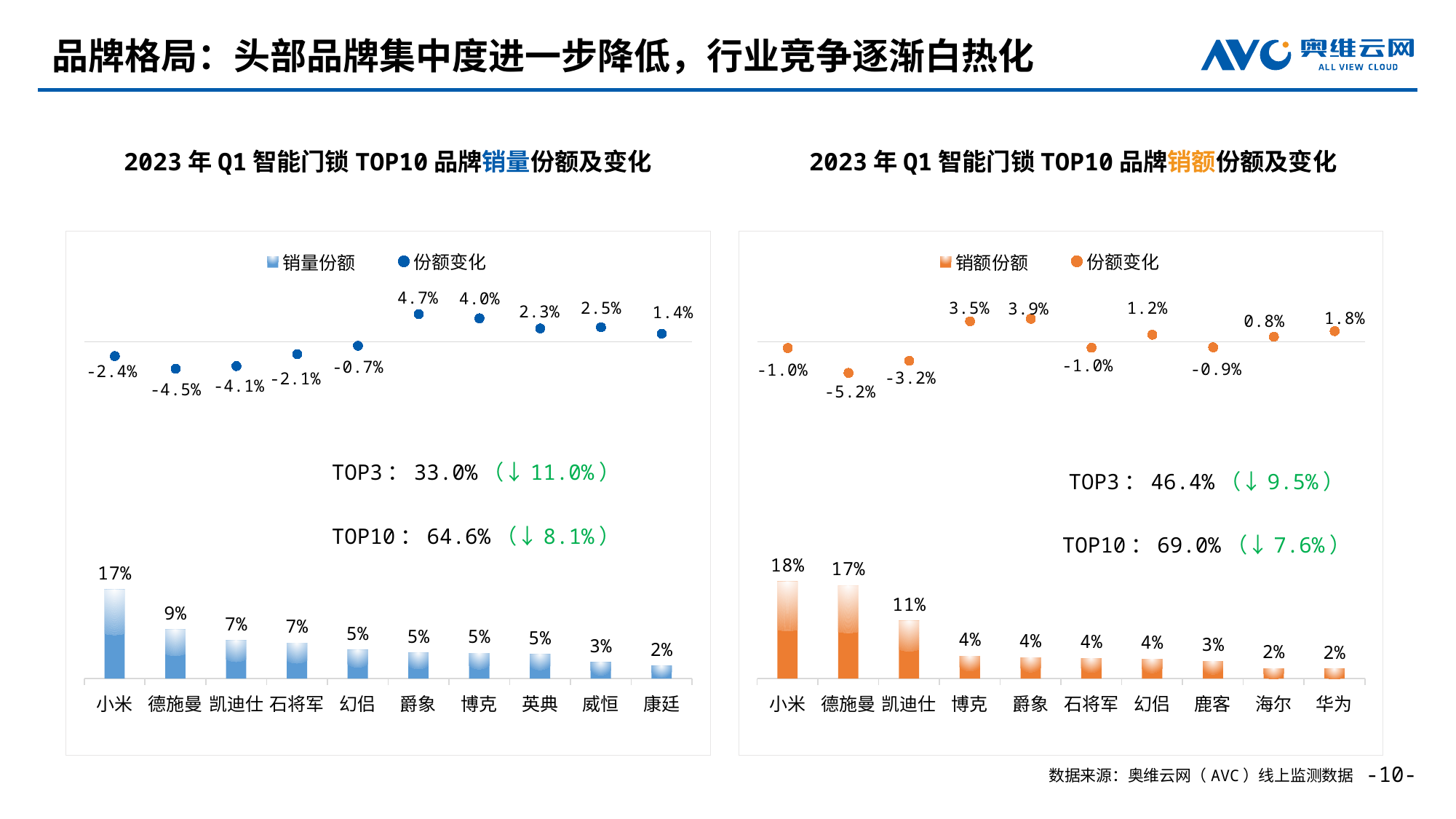

# 品牌格局：头部品牌集中度进一步降低，行业竞争逐渐白热化
2023年Q1智能门锁TOP10品牌销量份额及变化
2023年Q1智能门锁TOP10品牌销额份额及变化

### Chart

| Category | 销量份额 |
|---|---|
| 小米 | 0.166678584197354 |
| 德施曼 | 0.0919336651907263 |
| 凯迪仕 | 0.0715093094249333 |
| 石将军 | 0.0667817166744589 |
| 幻侣 | 0.0533566183548307 |
| 爵象 | 0.0482976265779269 |
| 博克 | 0.0478108412859932 |
| 英典 | 0.0455171749951871 |
| 威恒 | 0.0302219410907291 |
| 康廷 | 0.0235293308764885 |

### Chart

| Category | 份额变化 |
|---|---|
| 小米 | -0.0241342197388817 |
| 德施曼 | -0.0454466157128562 |
| 凯迪仕 | -0.0409064995947258 |
| 石将军 | -0.0209312132083975 |
| 幻侣 | -0.00664511579933558 |
| 爵象 | 0.04666634596386 |
| 博克 | 0.039544216552546 |
| 英典 | 0.0225190575811931 |
| 威恒 | 0.0245815311837121 |
| 康廷 | 0.0137004977711916 |

### Chart

| Category | 销额份额 |
|---|---|
| 小米 | 0.181640976195906 |
| 德施曼 | 0.174044425356497 |
| 凯迪仕 | 0.108080500568306 |
| 博克 | 0.0422908629227331 |
| 爵象 | 0.0390429624619129 |
| 石将军 | 0.0378422011219156 |
| 幻侣 | 0.0369347681600422 |
| 鹿客 | 0.032756096714124 |
| 海尔 | 0.0190813947631226 |
| 华为 | 0.0179572443883922 |

### Chart

| Category | 份额变化 |
|---|---|
| 小米 | -0.01047709037785 |
| 德施曼 | -0.0523972758252439 |
| 凯迪仕 | -0.0321316955590617 |
| 博克 | 0.0346003133275399 |
| 爵象 | 0.0386885231049122 |
| 石将军 | -0.0100075062721579 |
| 幻侣 | 0.0117924093638134 |
| 鹿客 | -0.00931449909720993 |
| 海尔 | 0.00843708528411047 |
| 华为 | 0.0179572443883922 |
TOP3：33.0%（↓11.0%）
TOP10：64.6%（↓8.1%）
TOP3：46.4%（↓9.5%）
TOP10：69.0%（↓7.6%）
-10-
数据来源：奥维云网（AVC）线上监测数据